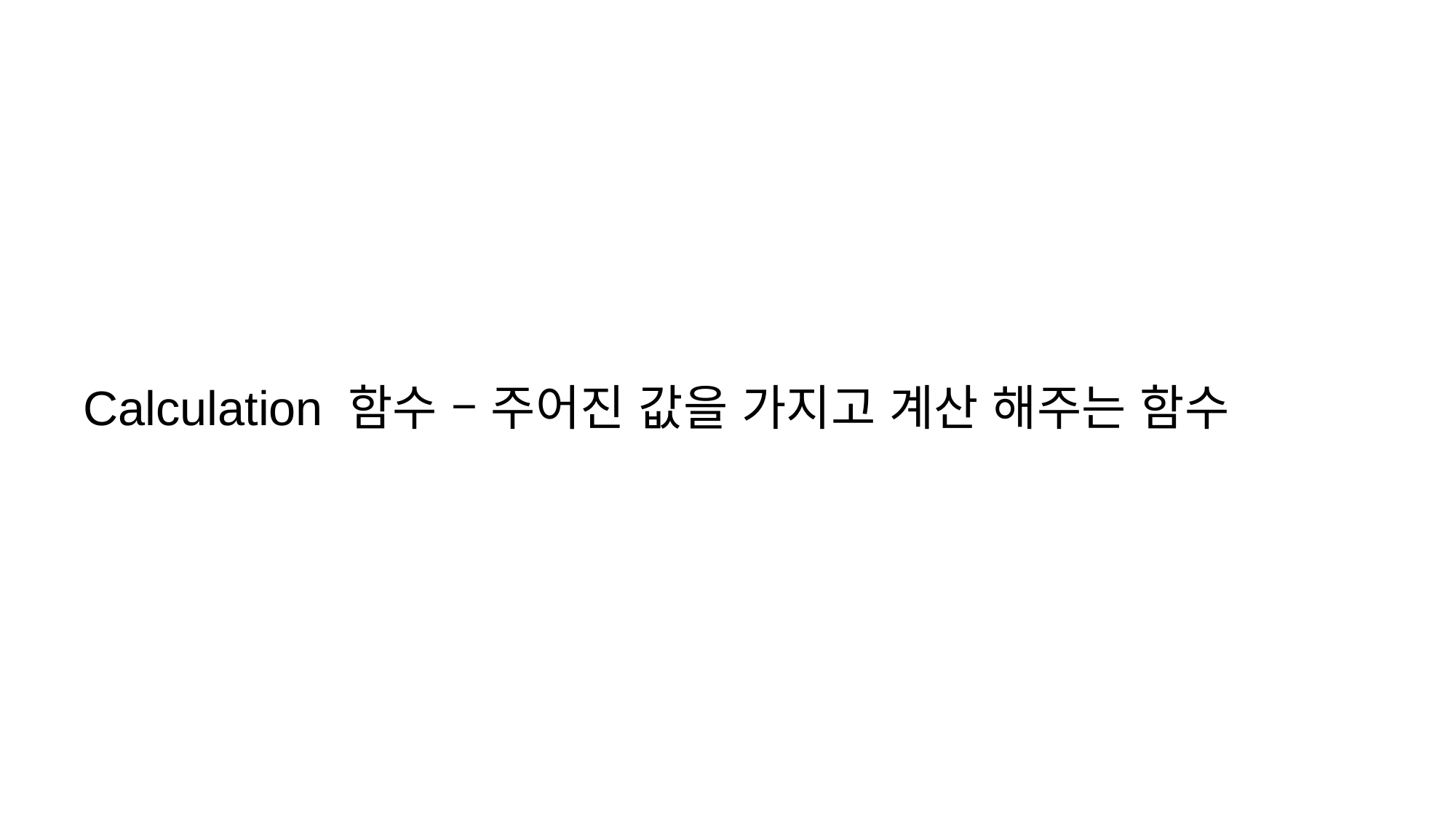

# Calculation 함수 – 주어진 값을 가지고 계산 해주는 함수